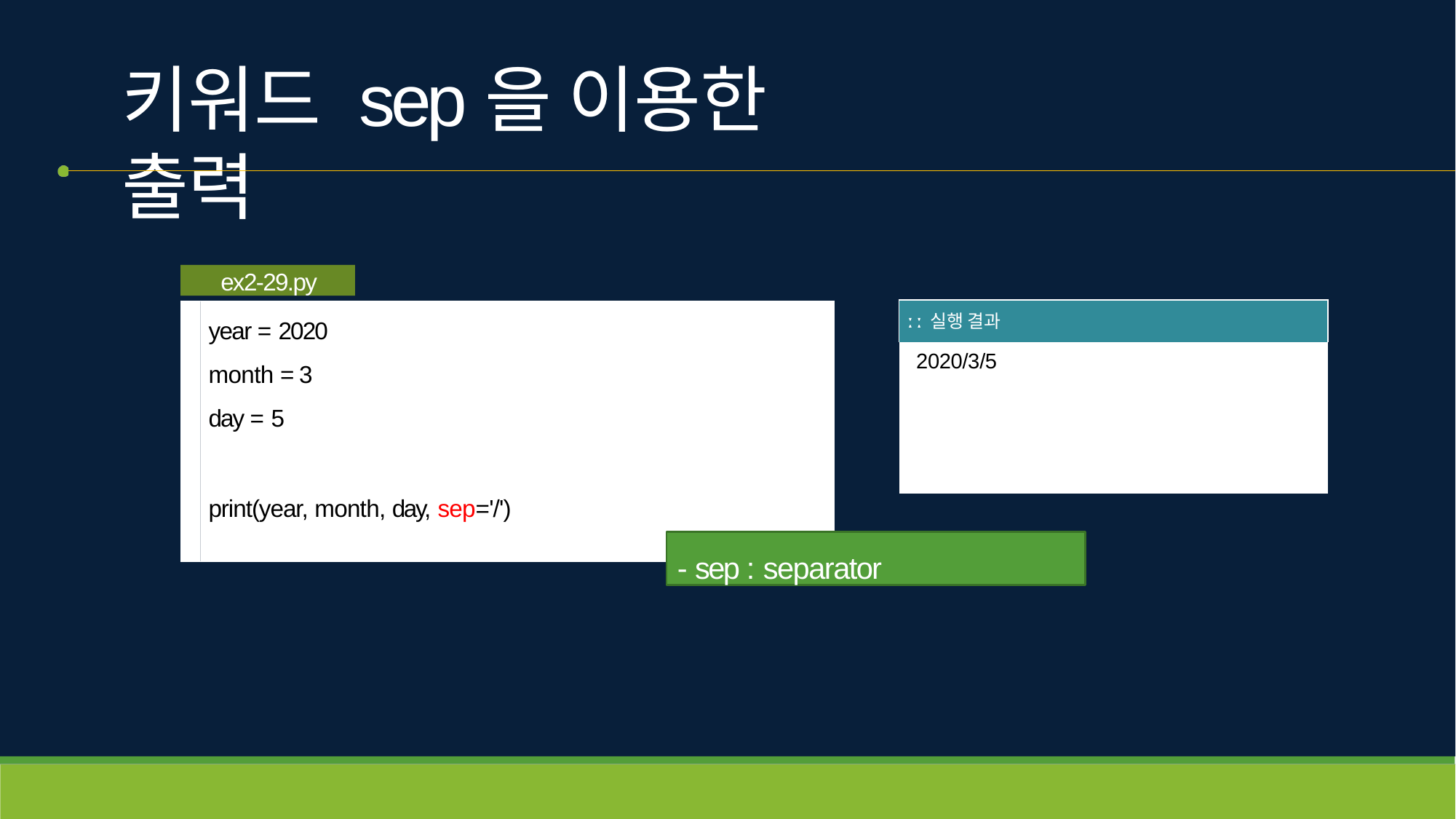

# 키워드 sep을 이용한 출력

ex2-29.py
year = 2020
month = 3
day = 5

print(year, month, day, sep='/')
| ː ː 실행 결과 |
| --- |
| 2020/3/5 |

- sep : separator